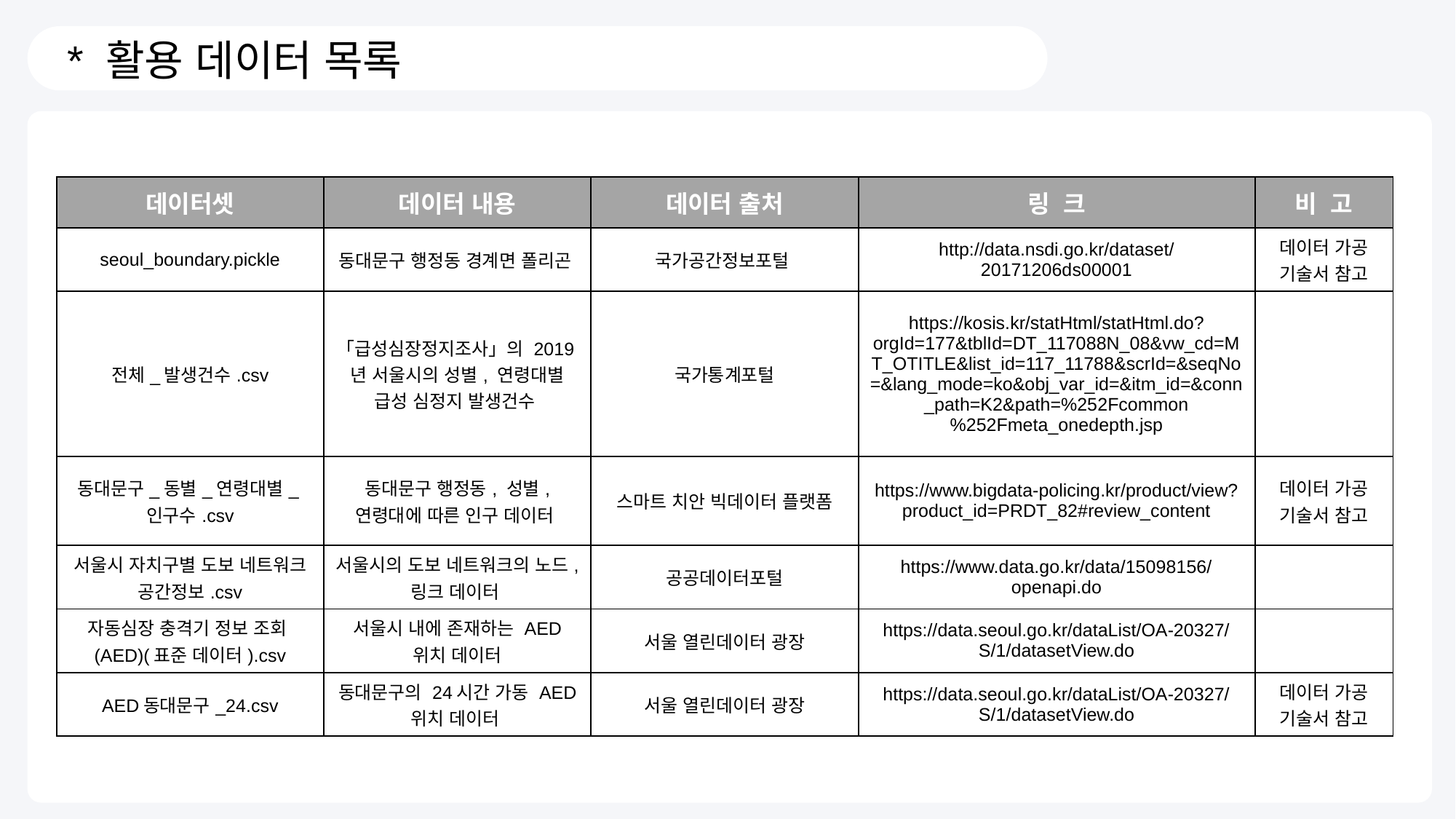

* 활용 데이터 목록
03
| 데이터셋 | 데이터 내용 | 데이터 출처 | 링 크 | 비 고 |
| --- | --- | --- | --- | --- |
| seoul\_boundary.pickle | 동대문구 행정동 경계면 폴리곤 | 국가공간정보포털 | http://data.nsdi.go.kr/dataset/20171206ds00001 | 데이터 가공 기술서 참고 |
| 전체\_발생건수.csv | 「급성심장정지조사」의 2019년 서울시의 성별, 연령대별 급성 심정지 발생건수 | 국가통계포털 | https://kosis.kr/statHtml/statHtml.do?orgId=177&tblId=DT\_117088N\_08&vw\_cd=MT\_OTITLE&list\_id=117\_11788&scrId=&seqNo=&lang\_mode=ko&obj\_var\_id=&itm\_id=&conn\_path=K2&path=%252Fcommon%252Fmeta\_onedepth.jsp |  |
| 동대문구\_동별\_연령대별\_인구수.csv | 동대문구 행정동, 성별, 연령대에 따른 인구 데이터 | 스마트 치안 빅데이터 플랫폼 | https://www.bigdata-policing.kr/product/view?product\_id=PRDT\_82#review\_content | 데이터 가공 기술서 참고 |
| 서울시 자치구별 도보 네트워크 공간정보.csv | 서울시의 도보 네트워크의 노드, 링크 데이터 | 공공데이터포털 | https://www.data.go.kr/data/15098156/openapi.do |  |
| 자동심장 충격기 정보 조회(AED)(표준 데이터).csv | 서울시 내에 존재하는 AED 위치 데이터 | 서울 열린데이터 광장 | https://data.seoul.go.kr/dataList/OA-20327/S/1/datasetView.do |  |
| AED동대문구\_24.csv | 동대문구의 24시간 가동 AED 위치 데이터 | 서울 열린데이터 광장 | https://data.seoul.go.kr/dataList/OA-20327/S/1/datasetView.do | 데이터 가공 기술서 참고 |